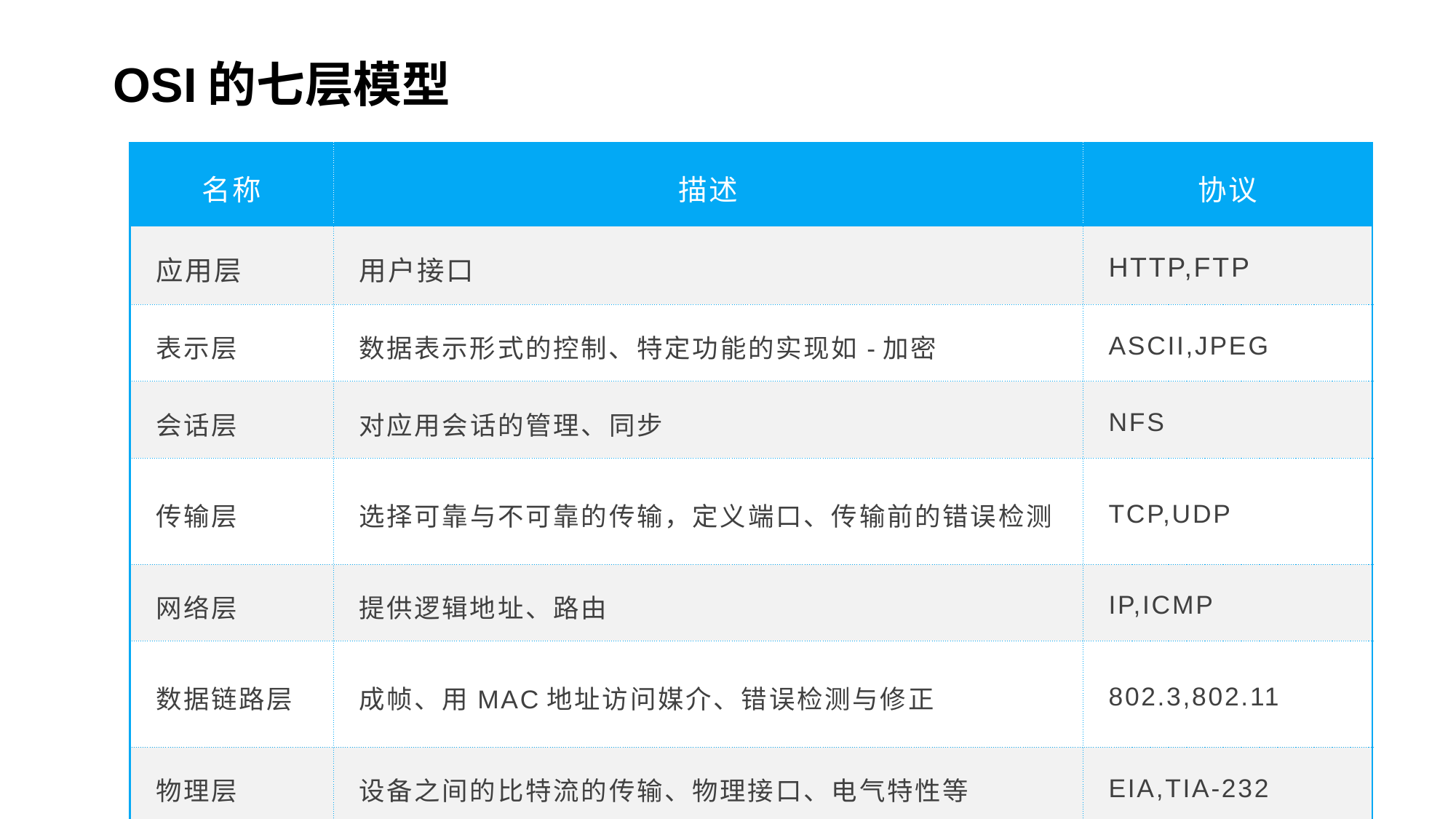

OSI的七层模型
| 名称 | 描述 | 协议 |
| --- | --- | --- |
| 应用层 | 用户接口 | HTTP,FTP |
| 表示层 | 数据表示形式的控制、特定功能的实现如-加密 | ASCII,JPEG |
| 会话层 | 对应用会话的管理、同步 | NFS |
| 传输层 | 选择可靠与不可靠的传输，定义端口、传输前的错误检测 | TCP,UDP |
| 网络层 | 提供逻辑地址、路由 | IP,ICMP |
| 数据链路层 | 成帧、用MAC地址访问媒介、错误检测与修正 | 802.3,802.11 |
| 物理层 | 设备之间的比特流的传输、物理接口、电气特性等 | EIA,TIA-232 |